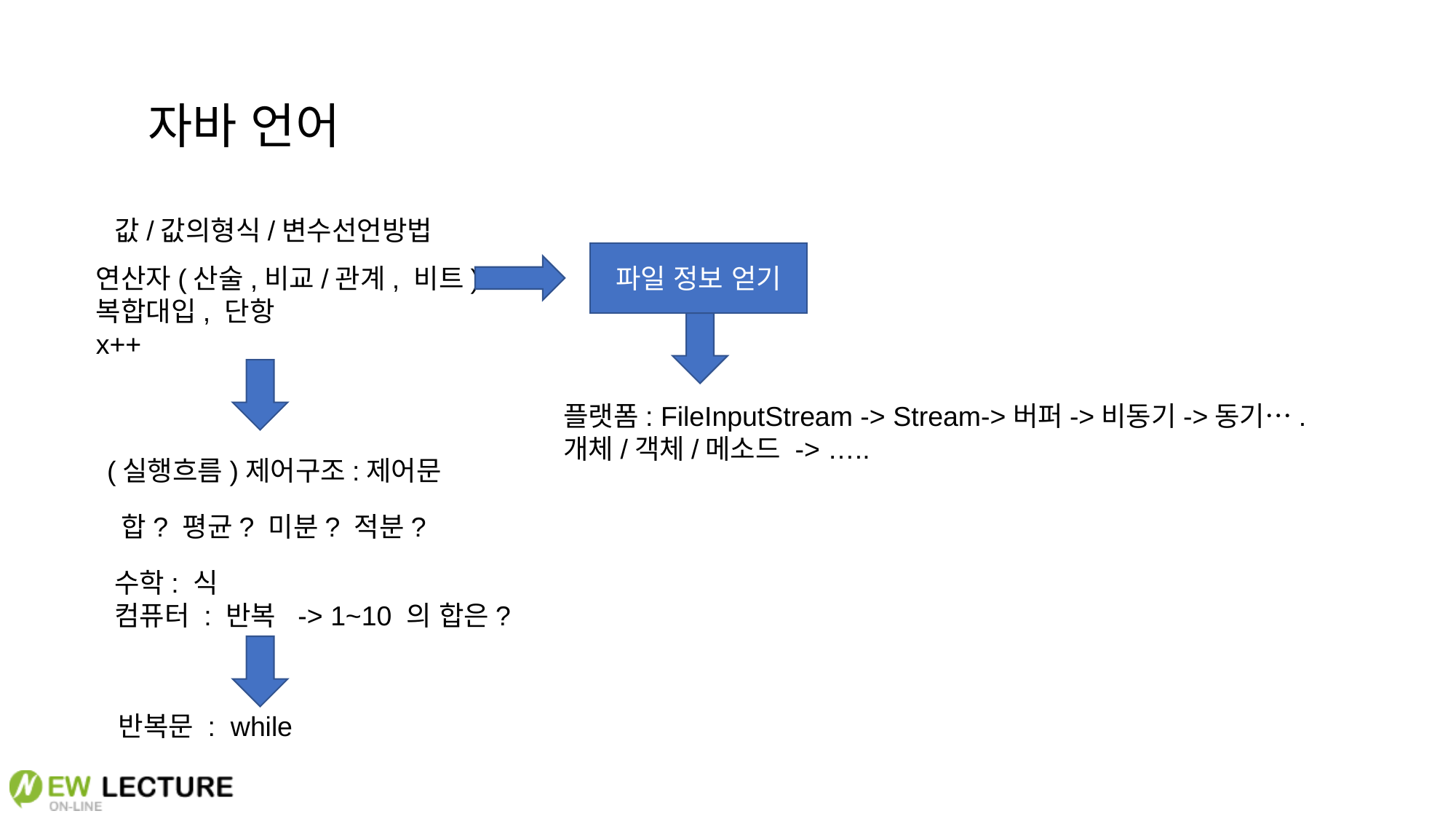

자바 언어
값/값의형식/변수선언방법
파일 정보 얻기
연산자(산술,비교/관계, 비트)
복합대입, 단항
x++

플랫폼: FileInputStream -> Stream->버퍼->비동기->동기….
개체/객체/메소드 -> …..
(실행흐름)제어구조:제어문
합? 평균? 미분? 적분?
수학: 식
컴퓨터 : 반복  -> 1~10 의 합은?

반복문 :  while